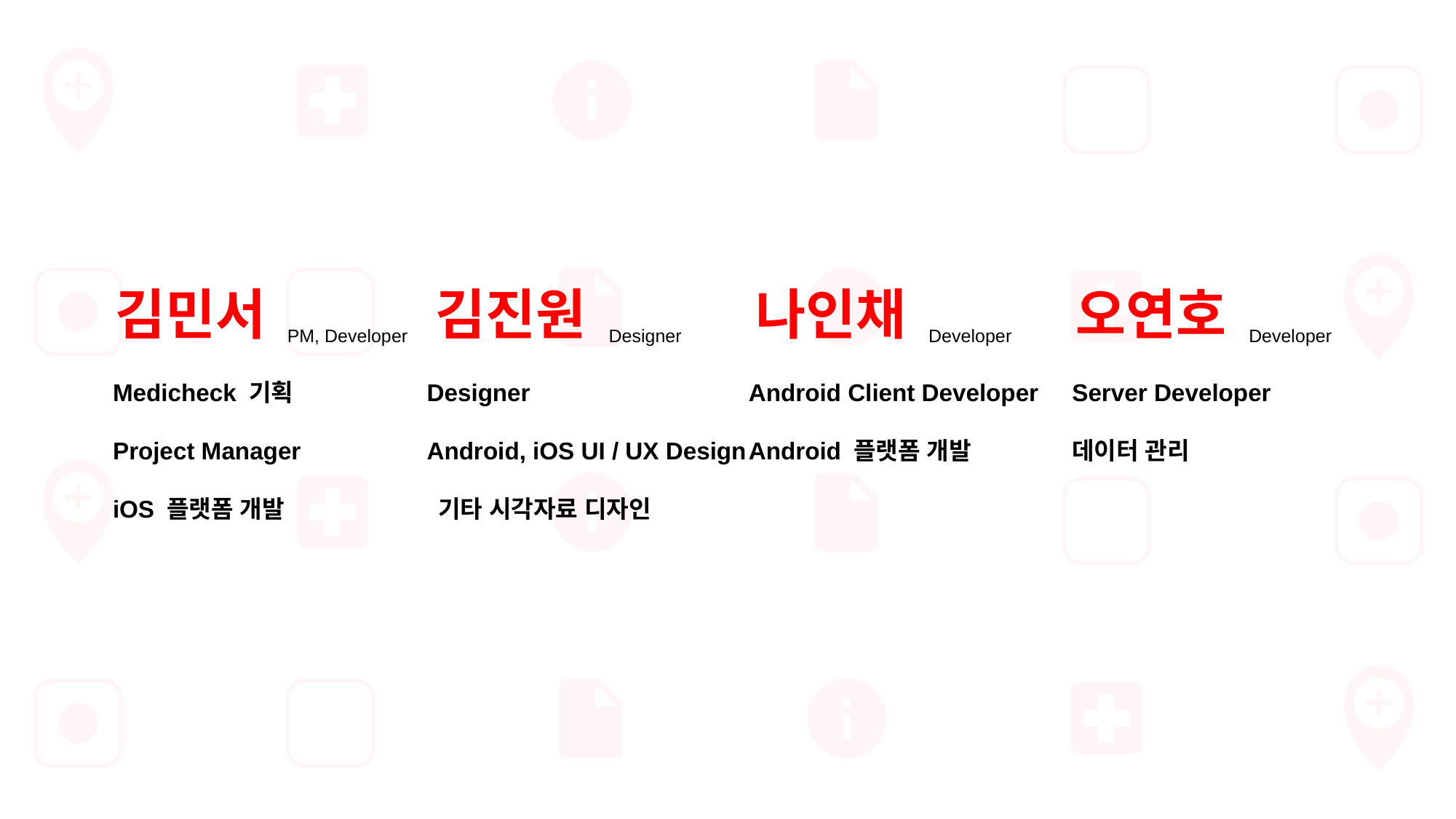

김민서
PM, Developer
Medicheck 기획

Project Manager

iOS 플랫폼 개발
김진원
Designer
Designer

Android, iOS UI / UX Design

 기타 시각자료 디자인
나인채
Developer
Android Client Developer

Android 플랫폼 개발
오연호
Developer
Server Developer

데이터 관리